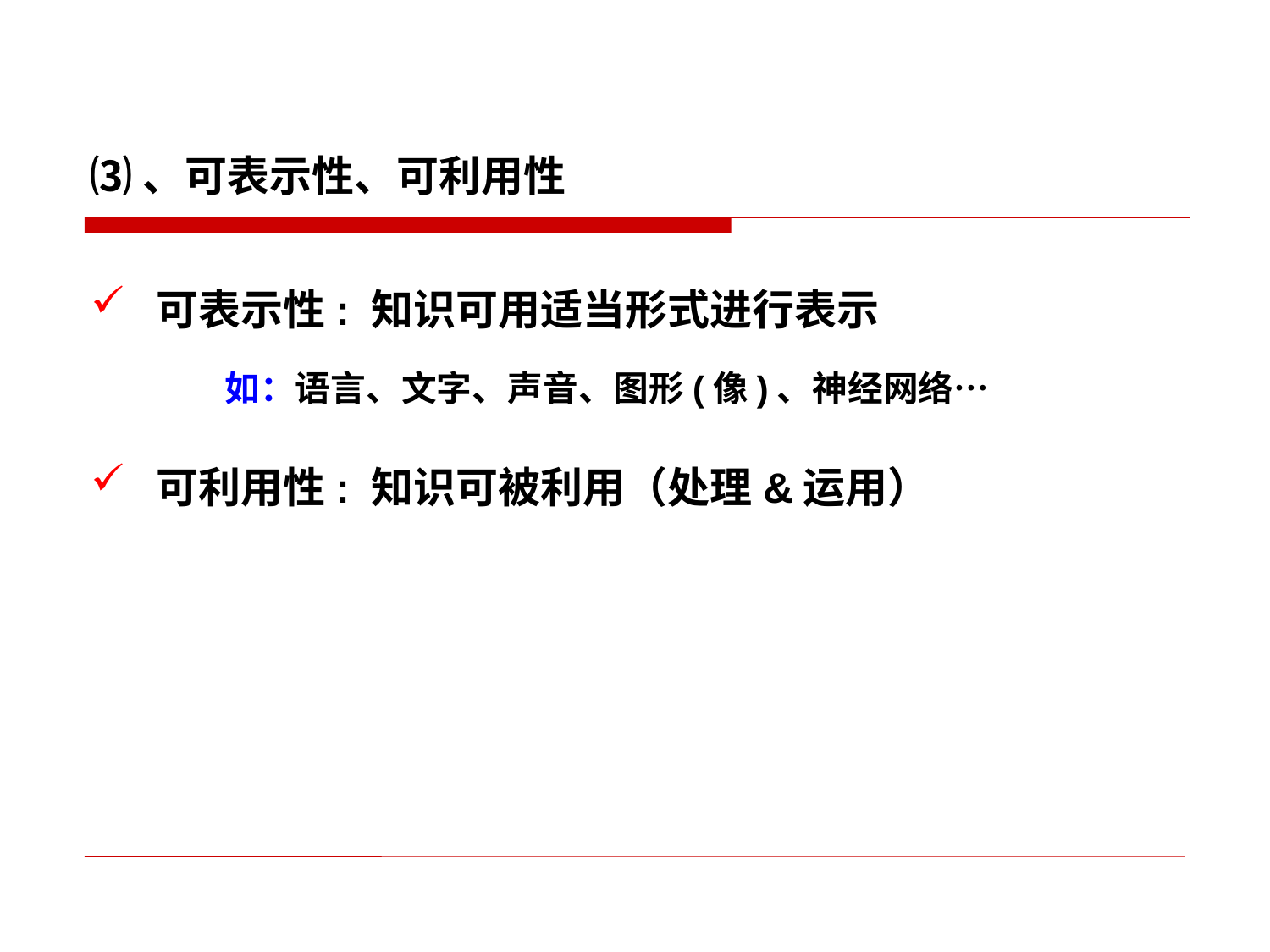

⑶、可表示性、可利用性
可表示性: 知识可用适当形式进行表示
             如：语言、文字、声音、图形(像)、神经网络…
可利用性: 知识可被利用（处理&运用）